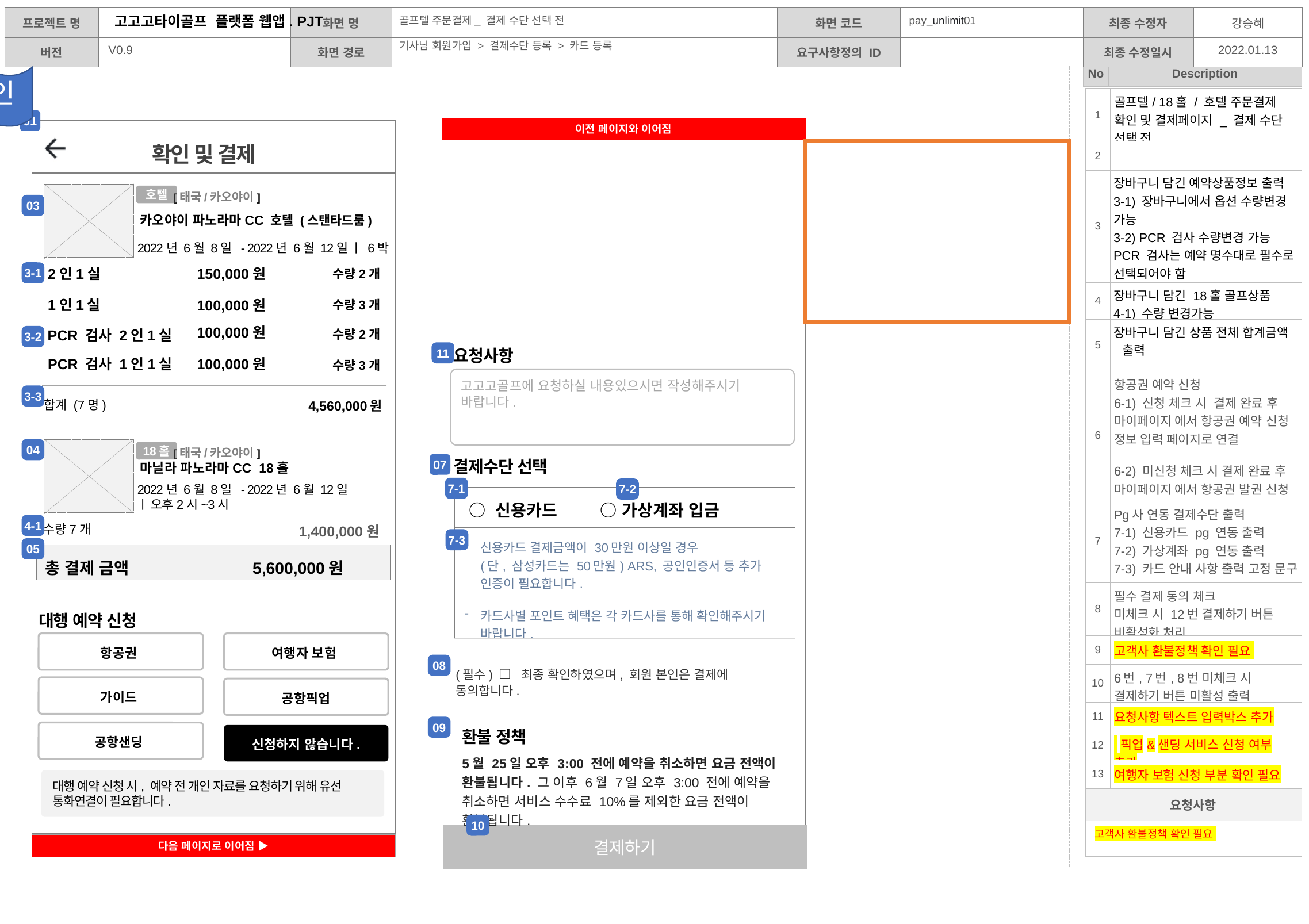

골프텔 주문결제_ 결제 수단 선택 전
pay_unlimit01
기사님 회원가입 > 결제수단 등록 > 카드 등록

디자인
| 1 | 골프텔/ 18홀 / 호텔 주문결제 확인 및 결제페이지 \_ 결제 수단 선택 전 |
| --- | --- |
| 2 |  |
| 3 | 장바구니 담긴 예약상품정보 출력 3-1) 장바구니에서 옵션 수량변경 가능 3-2) PCR 검사 수량변경 가능 PCR 검사는 예약 명수대로 필수로 선택되어야 함 3-3) 각 상품 합계 금액 출력 |
| 4 | 장바구니 담긴 18홀 골프상품 4-1) 수량 변경가능 |
| 5 | 장바구니 담긴 상품 전체 합계금액 출력 |
| 6 | 항공권 예약 신청 6-1) 신청 체크 시 결제 완료 후 마이페이지 에서 항공권 예약 신청 정보 입력 페이지로 연결 6-2) 미신청 체크 시 결제 완료 후 마이페이지 에서 항공권 발권 신청 정보 입력 페이지로 연결 |
| 7 | Pg사 연동 결제수단 출력 7-1) 신용카드 pg 연동 출력 7-2) 가상계좌 pg 연동 출력 7-3) 카드 안내 사항 출력 고정 문구 |
| 8 | 필수 결제 동의 체크 미체크 시 12번 결제하기 버튼 비활성화 처리 |
| 9 | 고객사 환불정책 확인 필요 |
| 10 | 6번, 7번, 8번 미체크 시 결제하기 버튼 미활성 출력 |
| 11 | 요청사항 텍스트 입력박스 추가 |
| 12 | 픽업&샌딩 서비스 신청 여부 추가 |
| 13 | 여행자 보험 신청 부분 확인 필요 |
| 요청사항 |  |
| 고객사 환불정책 확인 필요 |  |
01
디자인보고 어떻게 수정해달라는것인지 재정리필요
확인 및 결제

           [태국/카오야이]
카오야이 파노라마CC 호텔 (스탠타드룸)

호텔
03
2022년 6월 8일  - 2022년 6월 12일 ㅣ 6박
2인1실
150,000원

수량2개
3-1
1인1실
수량3개
100,000원

PCR 검사 2인1실

수량2개
다삭제하시고 아래사항으로 해주세요

대행 예약 신청
항공권, 여행자 보험, 가이드
공항픽업, 공항센딩

위 사항을 체크 시 예약 전 개인 자료를 요청하기 위해 전화를 드릴 수 있습니다.
100,000원
3-2
| 요청사항 |  |
| --- | --- |
11
PCR 검사 1인1실
100,000원
수량3개
고고고골프에 요청하실 내용있으시면 작성해주시기 바랍니다.
3-3
  4,560,000원

합계 (7명)

04
           [태국/카오야이]
마닐라 파노라마CC  18홀
18홀
| 결제수단 선택 |  |
| --- | --- |
07
7-1
7-2
2022년 6월 8일  - 2022년 6월 12일
ㅣ 오후2시~3시
| ○ 신용카드 ○ 가상계좌 입금 |
| --- |
| 신용카드 결제금액이 30만원 이상일 경우 (단, 삼성카드는 50만원) ARS, 공인인증서 등 추가 인증이 필요합니다. 카드사별 포인트 혜택은 각 카드사를 통해 확인해주시기 바랍니다. |

4-1
수량7개
1,400,000원

7-3
05
총 결제 금액                          5,600,000원
항공권 신청은 받고, 사용자가 표기하는 것을 안하는 것입니다. 다른 카테고리 역시 마찬 가지입니다.
| 대행 예약 신청 |  |
| --- | --- |
항공권
여행자 보험
08
(필수)  □  최종 확인하였으며, 회원 본인은 결제에 동의합니다.
가이드
공항픽업
09
| 환불 정책 |  |
| --- | --- |
공항샌딩
신청하지 않습니다.
| 5월 25일 오후 3:00 전에 예약을 취소하면 요금 전액이 환불됩니다. 그 이후 6월 7일 오후 3:00 전에 예약을 취소하면 서비스 수수료 10%를 제외한 요금 전액이 환불됩니다. |
| --- |
대행 예약 신청 시, 예약 전 개인 자료를 요청하기 위해 유선 통화연결이 필요합니다.
10
결제하기